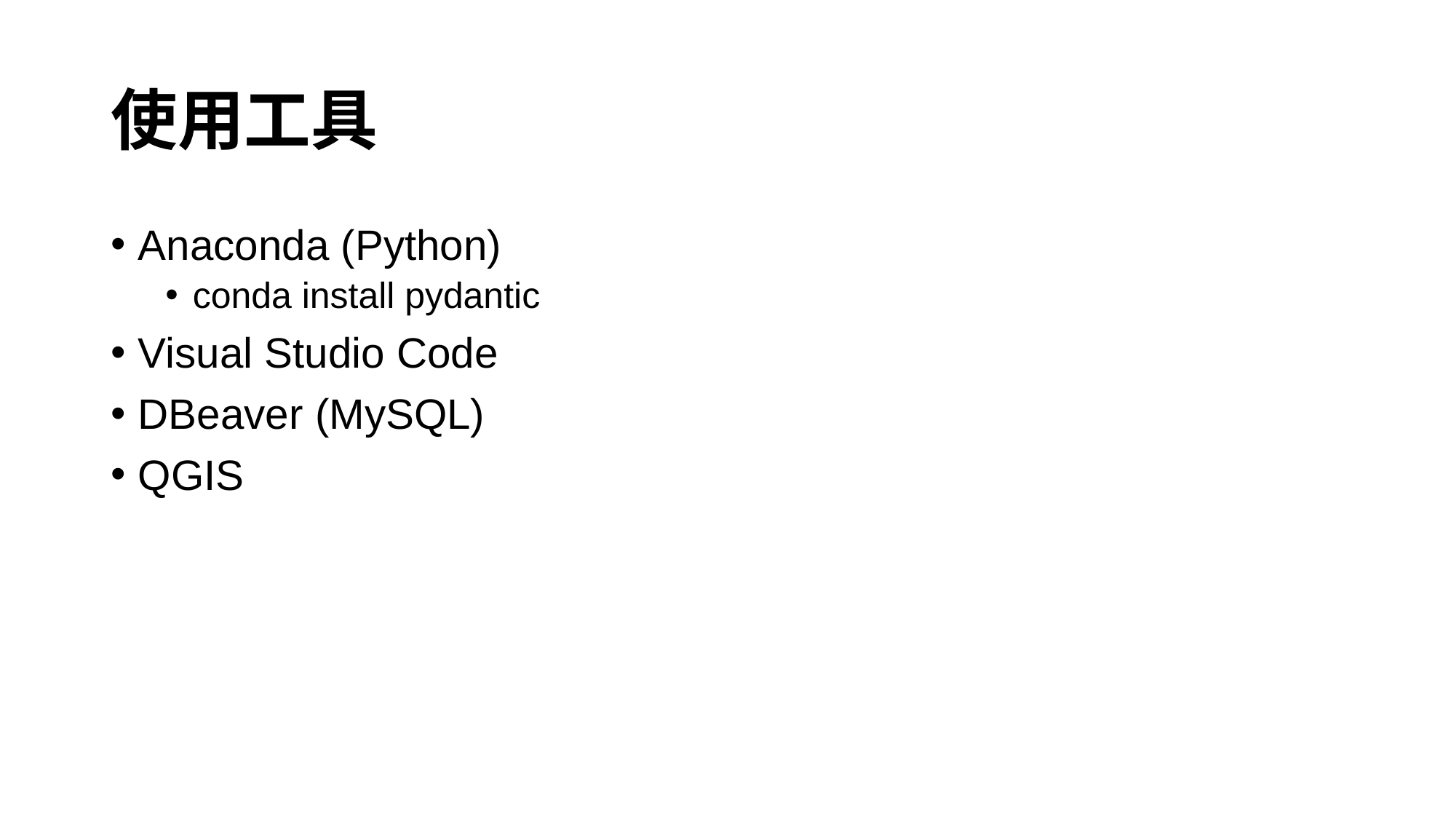

# 使用工具
Anaconda (Python)
conda install pydantic
Visual Studio Code
DBeaver (MySQL)
QGIS